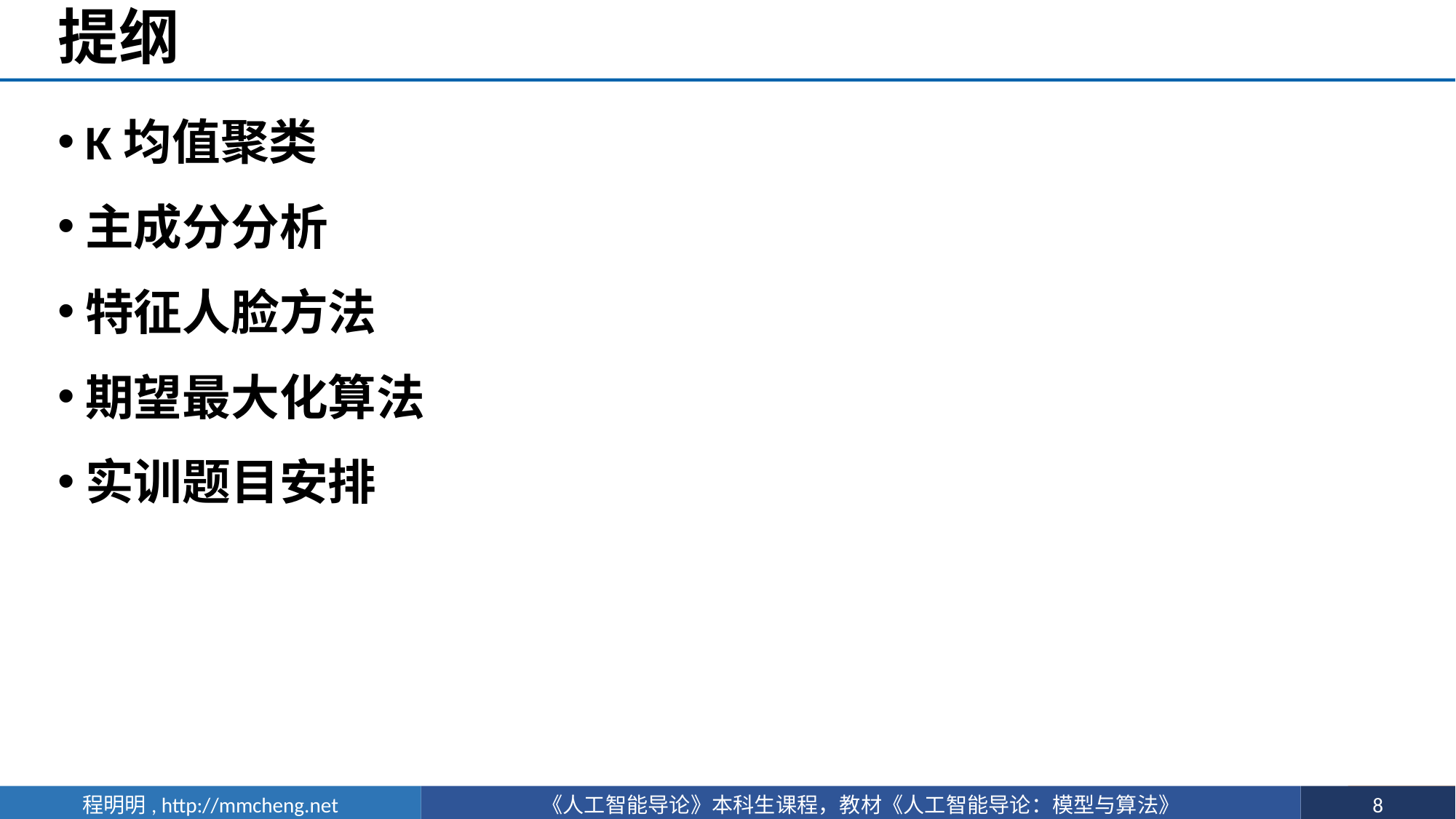

# 提纲
K均值聚类
主成分分析
特征人脸方法
期望最大化算法
实训题目安排